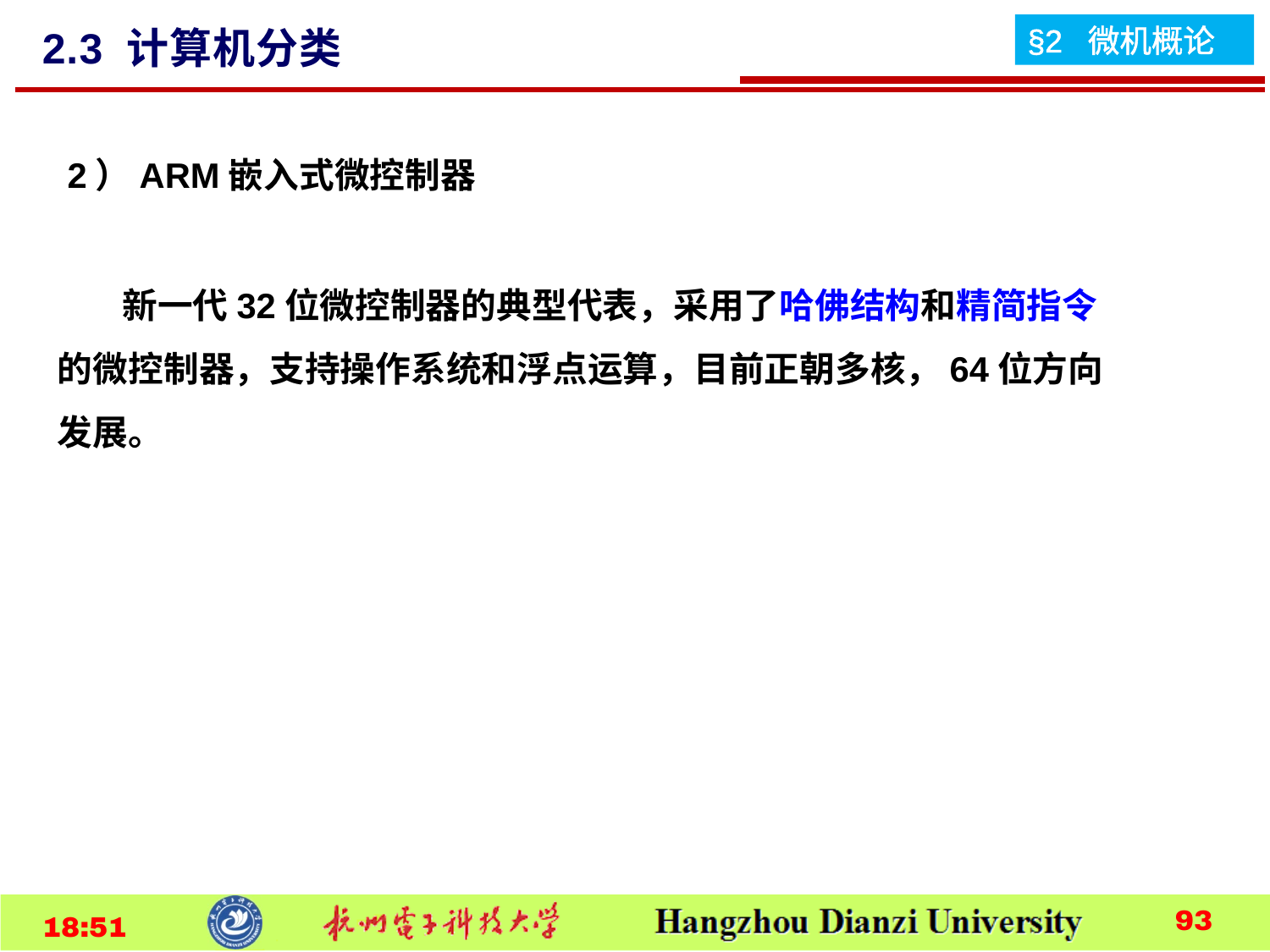

2.3 计算机分类
2）ARM嵌入式微控制器
       新一代32位微控制器的典型代表，采用了哈佛结构和精简指令的微控制器，支持操作系统和浮点运算，目前正朝多核，64位方向发展。